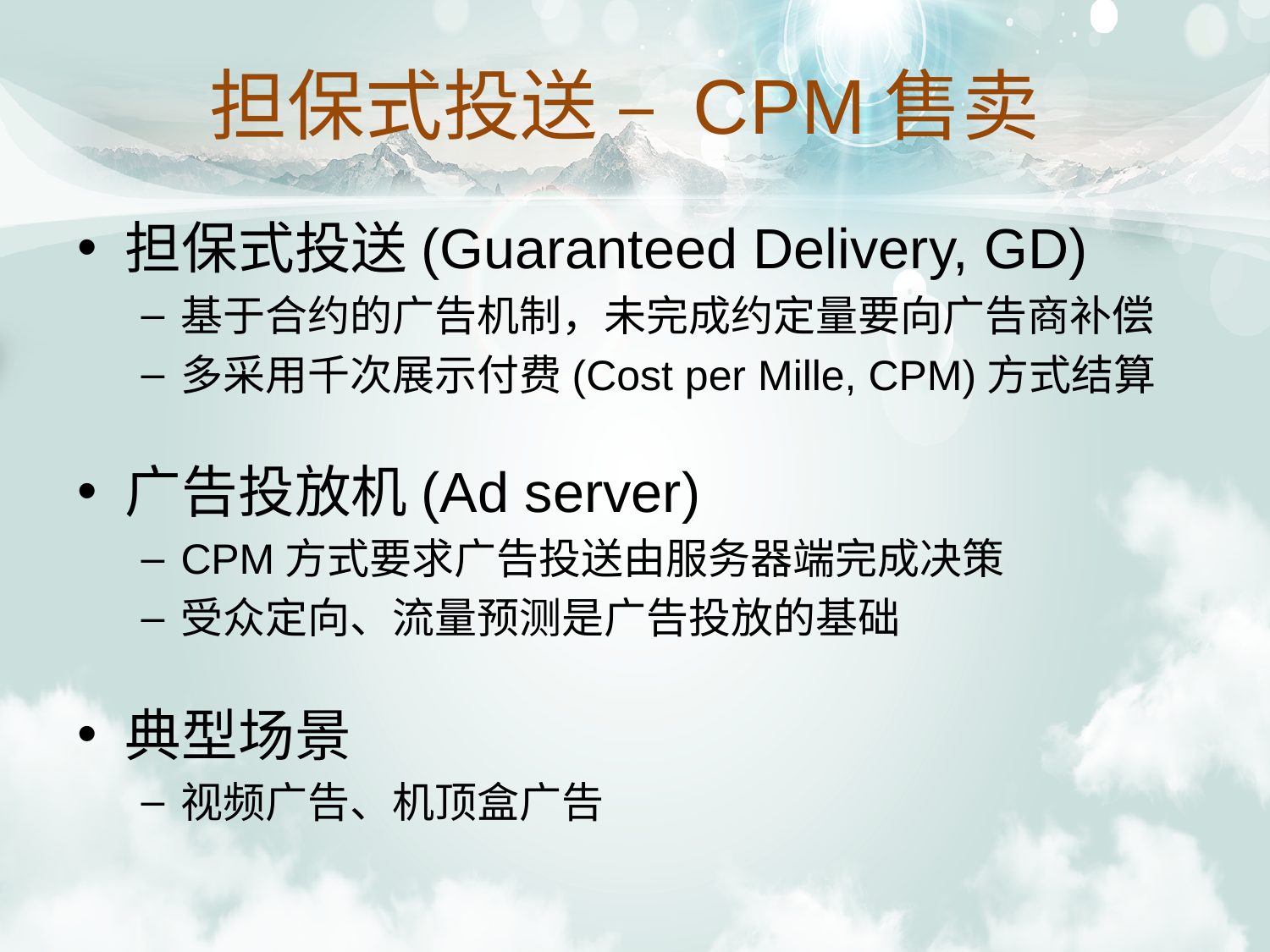

# 担保式投送 – CPM售卖
担保式投送(Guaranteed Delivery, GD)
基于合约的广告机制，未完成约定量要向广告商补偿
多采用千次展示付费(Cost per Mille, CPM)方式结算

广告投放机(Ad server)
CPM方式要求广告投送由服务器端完成决策
受众定向、流量预测是广告投放的基础

典型场景
视频广告、机顶盒广告